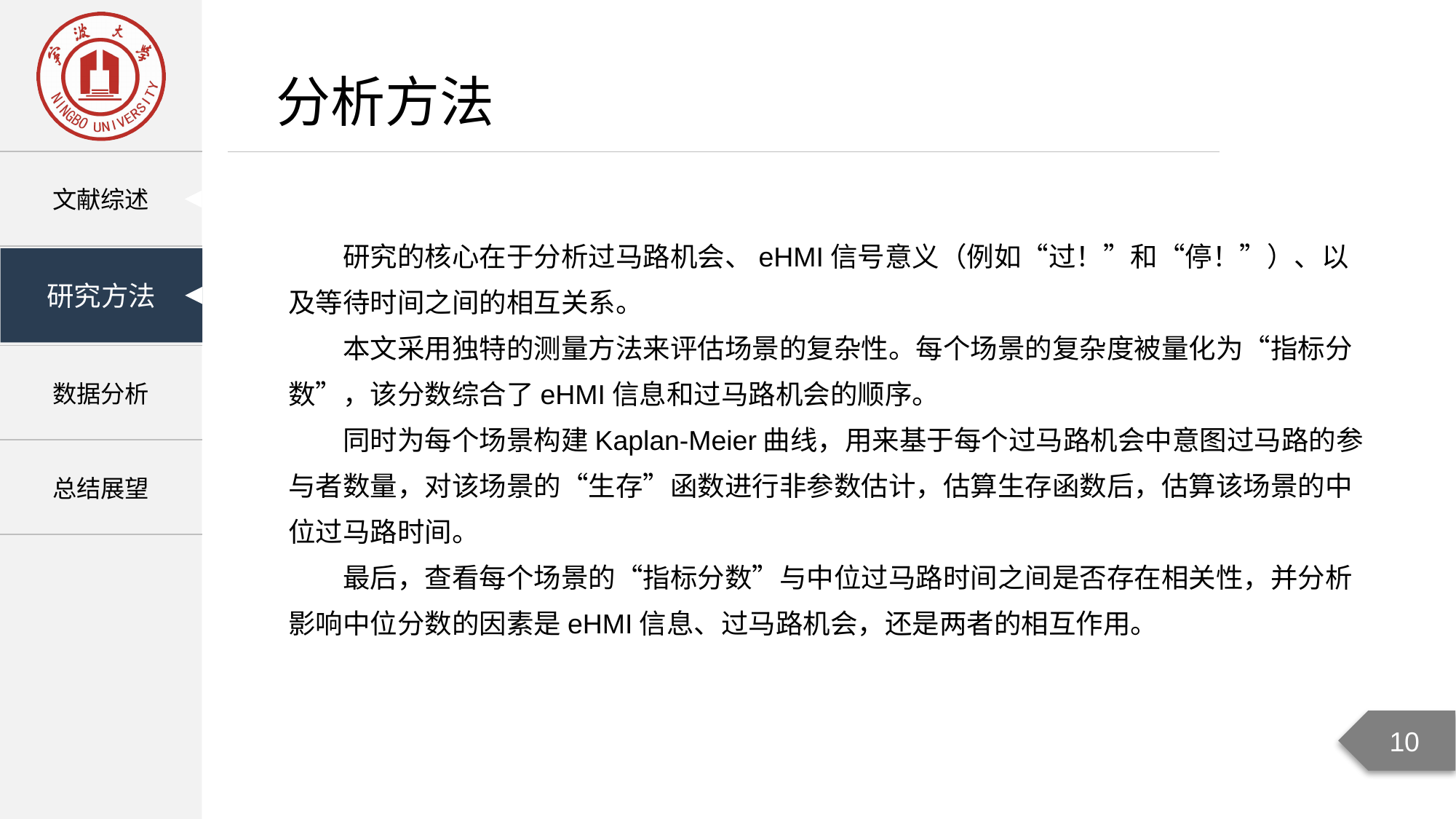

分析方法
研究的核心在于分析过马路机会、eHMI信号意义（例如“过！”和“停！”）、以及等待时间之间的相互关系。
本文采用独特的测量方法来评估场景的复杂性。每个场景的复杂度被量化为“指标分数”，该分数综合了eHMI信息和过马路机会的顺序。
同时为每个场景构建Kaplan-Meier曲线，用来基于每个过马路机会中意图过马路的参与者数量，对该场景的“生存”函数进行非参数估计，估算生存函数后，估算该场景的中位过马路时间。
最后，查看每个场景的“指标分数”与中位过马路时间之间是否存在相关性，并分析影响中位分数的因素是eHMI信息、过马路机会，还是两者的相互作用。